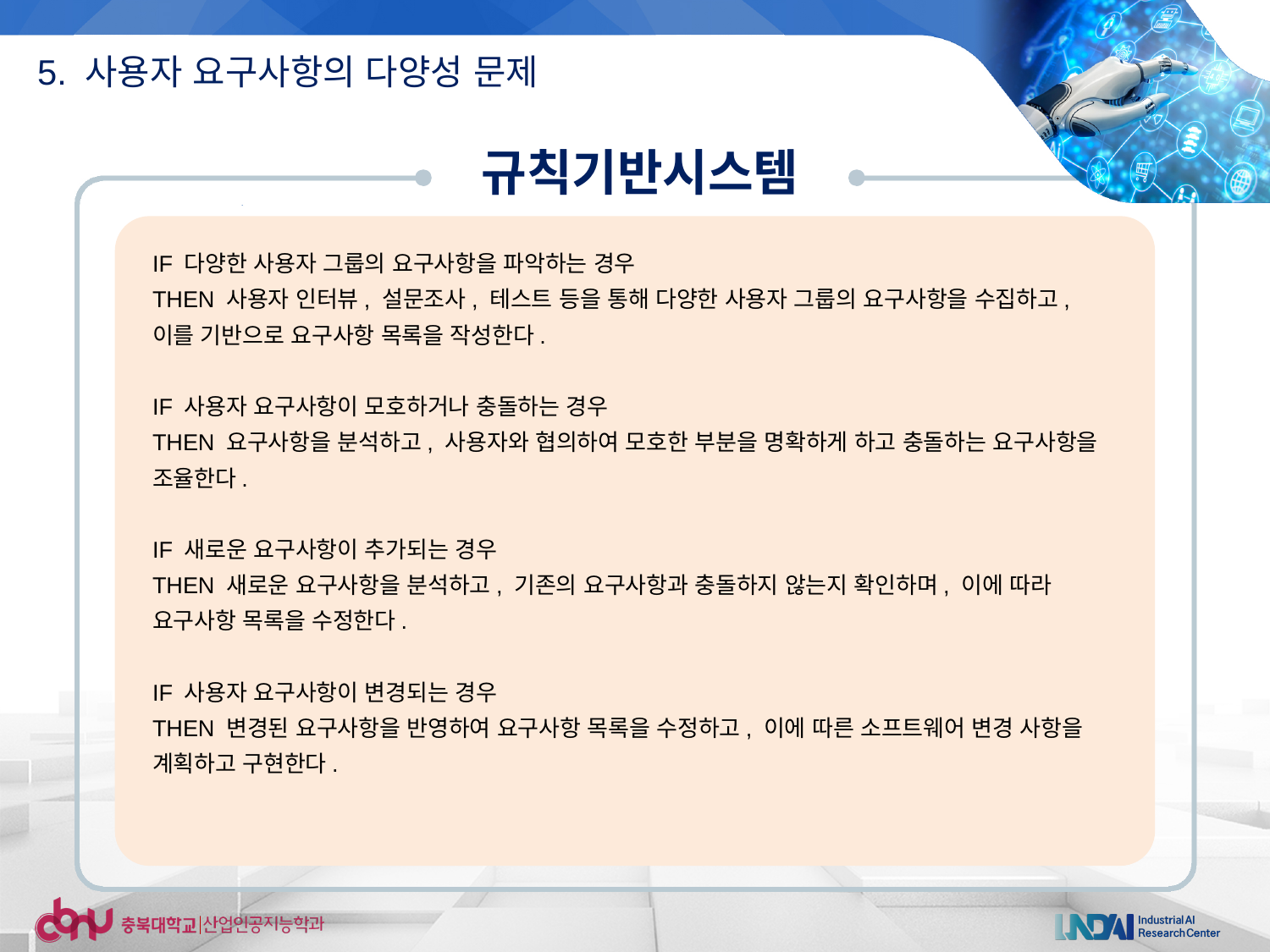

5. 사용자 요구사항의 다양성 문제
규칙기반시스템

IF 다양한 사용자 그룹의 요구사항을 파악하는 경우
THEN 사용자 인터뷰, 설문조사, 테스트 등을 통해 다양한 사용자 그룹의 요구사항을 수집하고, 이를 기반으로 요구사항 목록을 작성한다.

IF 사용자 요구사항이 모호하거나 충돌하는 경우
THEN 요구사항을 분석하고, 사용자와 협의하여 모호한 부분을 명확하게 하고 충돌하는 요구사항을 조율한다.

IF 새로운 요구사항이 추가되는 경우
THEN 새로운 요구사항을 분석하고, 기존의 요구사항과 충돌하지 않는지 확인하며, 이에 따라 요구사항 목록을 수정한다.

IF 사용자 요구사항이 변경되는 경우
THEN 변경된 요구사항을 반영하여 요구사항 목록을 수정하고, 이에 따른 소프트웨어 변경 사항을 계획하고 구현한다.